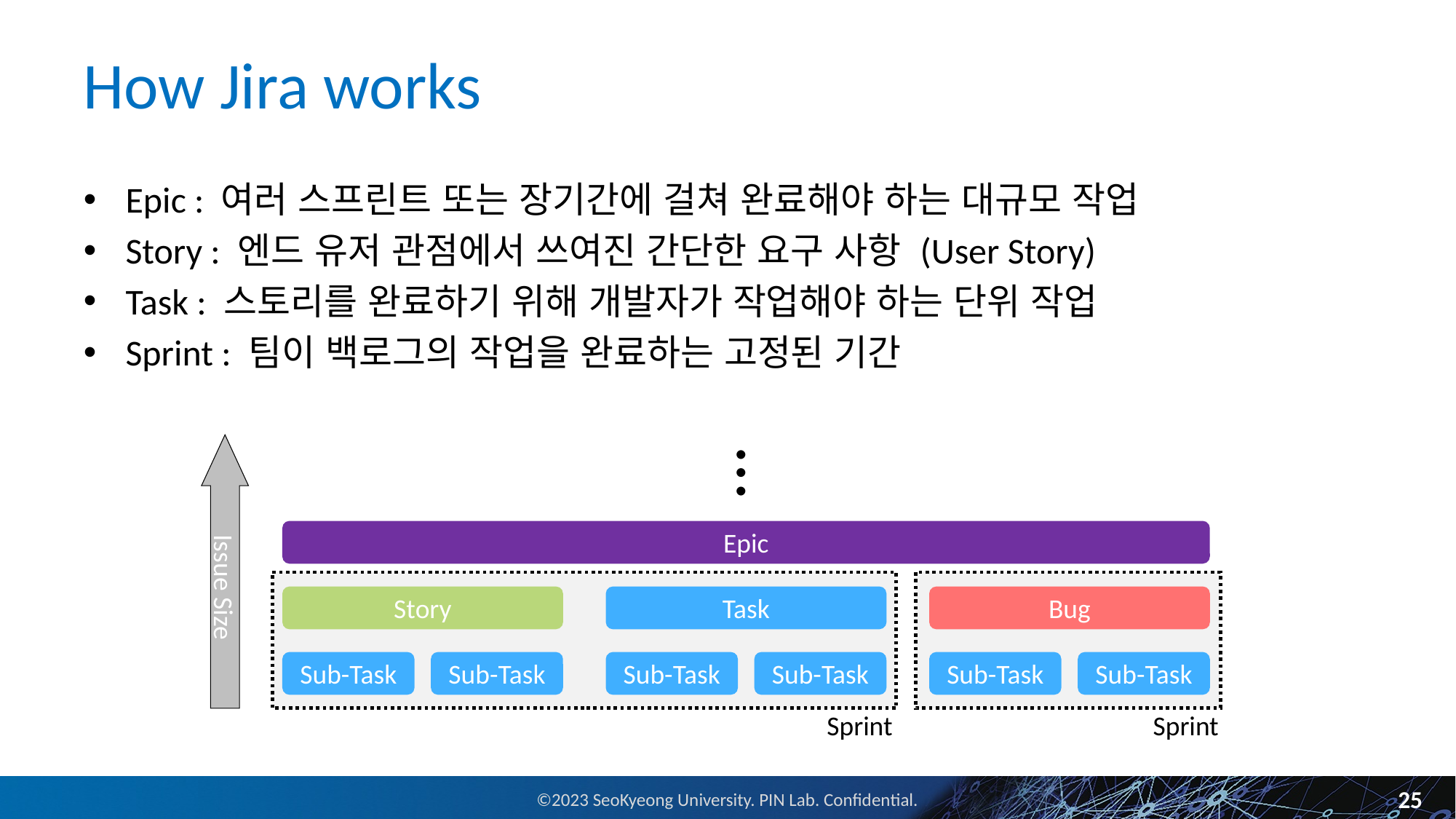

# How Jira works
Epic : 여러 스프린트 또는 장기간에 걸쳐 완료해야 하는 대규모 작업
Story : 엔드 유저 관점에서 쓰여진 간단한 요구 사항 (User Story)
Task : 스토리를 완료하기 위해 개발자가 작업해야 하는 단위 작업
Sprint : 팀이 백로그의 작업을 완료하는 고정된 기간
…
Issue Size
Epic

Story
Task
Bug
Sub-Task
Sub-Task
Sub-Task
Sub-Task
Sub-Task
Sub-Task
Sprint
Sprint
25